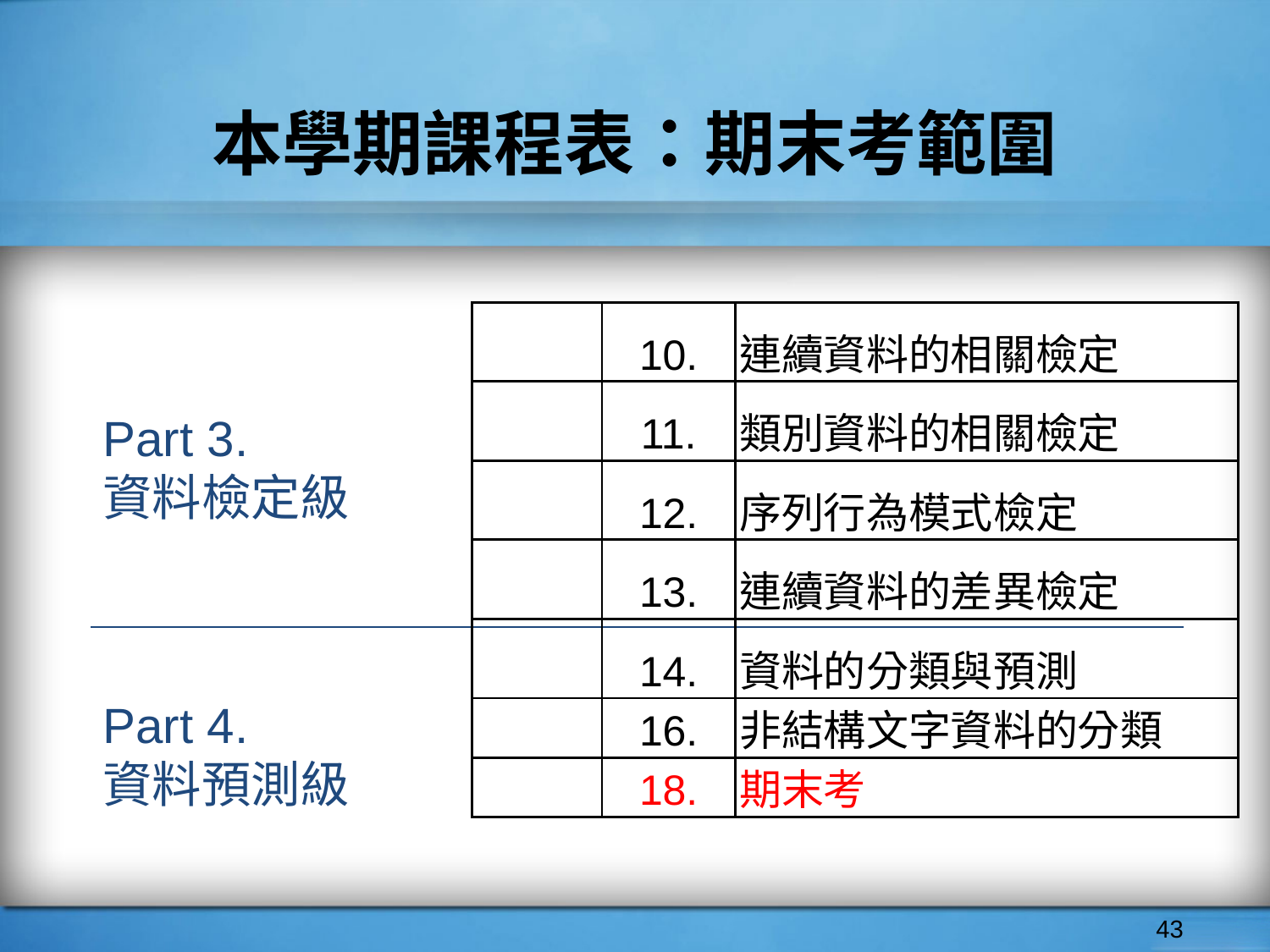

# 本學期課程表：期末考範圍
|  | 10. | 連續資料的相關檢定 |
| --- | --- | --- |
|  | 11. | 類別資料的相關檢定 |
|  | 12. | 序列行為模式檢定 |
|  | 13. | 連續資料的差異檢定 |
|  | 14. | 資料的分類與預測 |
|  | 16. | 非結構文字資料的分類 |
|  | 18. | 期末考 |
Part 3.
資料檢定級
Part 4.
資料預測級
43